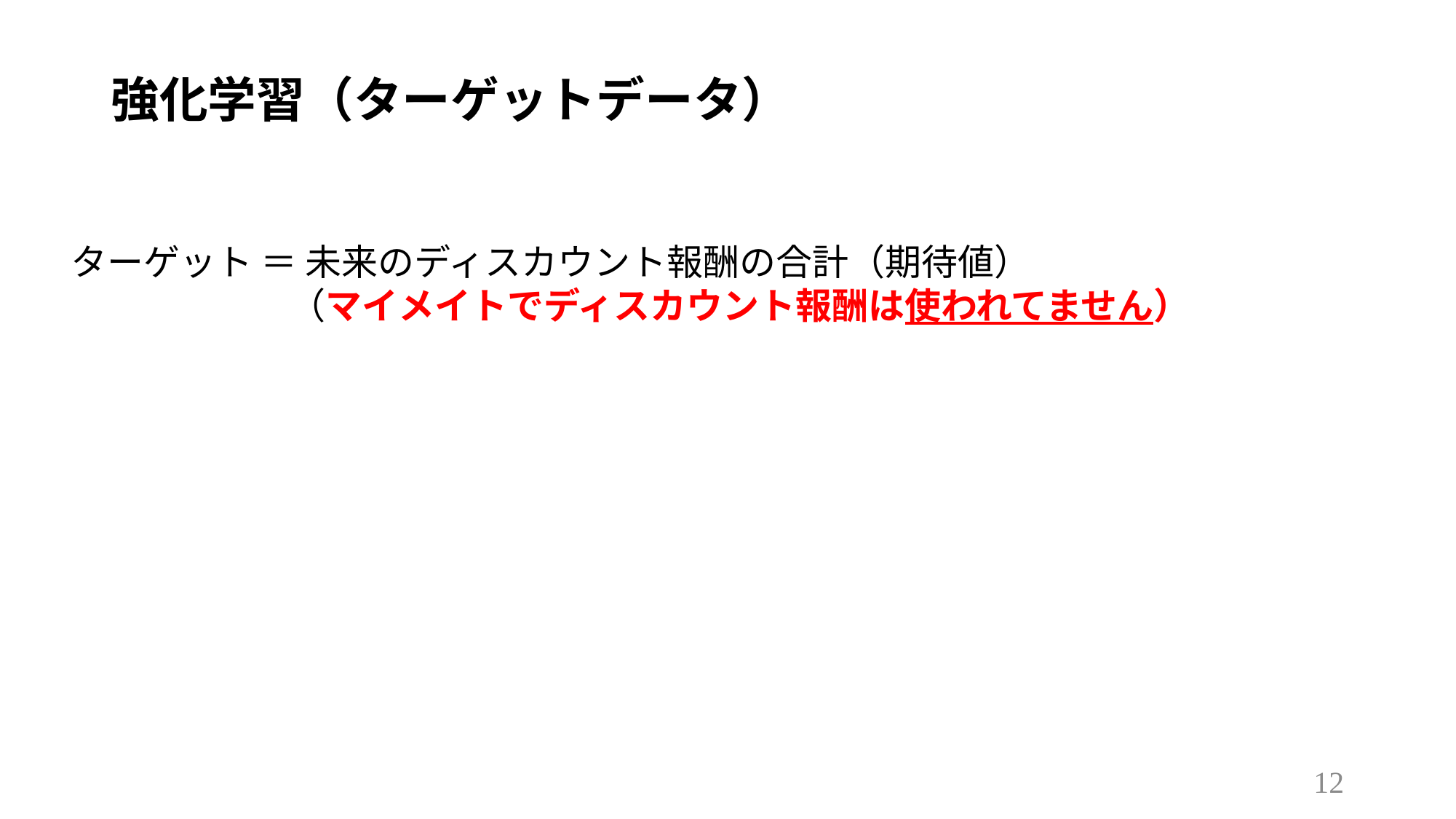

# 強化学習（ターゲットデータ）
ターゲット ＝ 未来のディスカウント報酬の合計（期待値）
		（マイメイトでディスカウント報酬は使われてません）

12